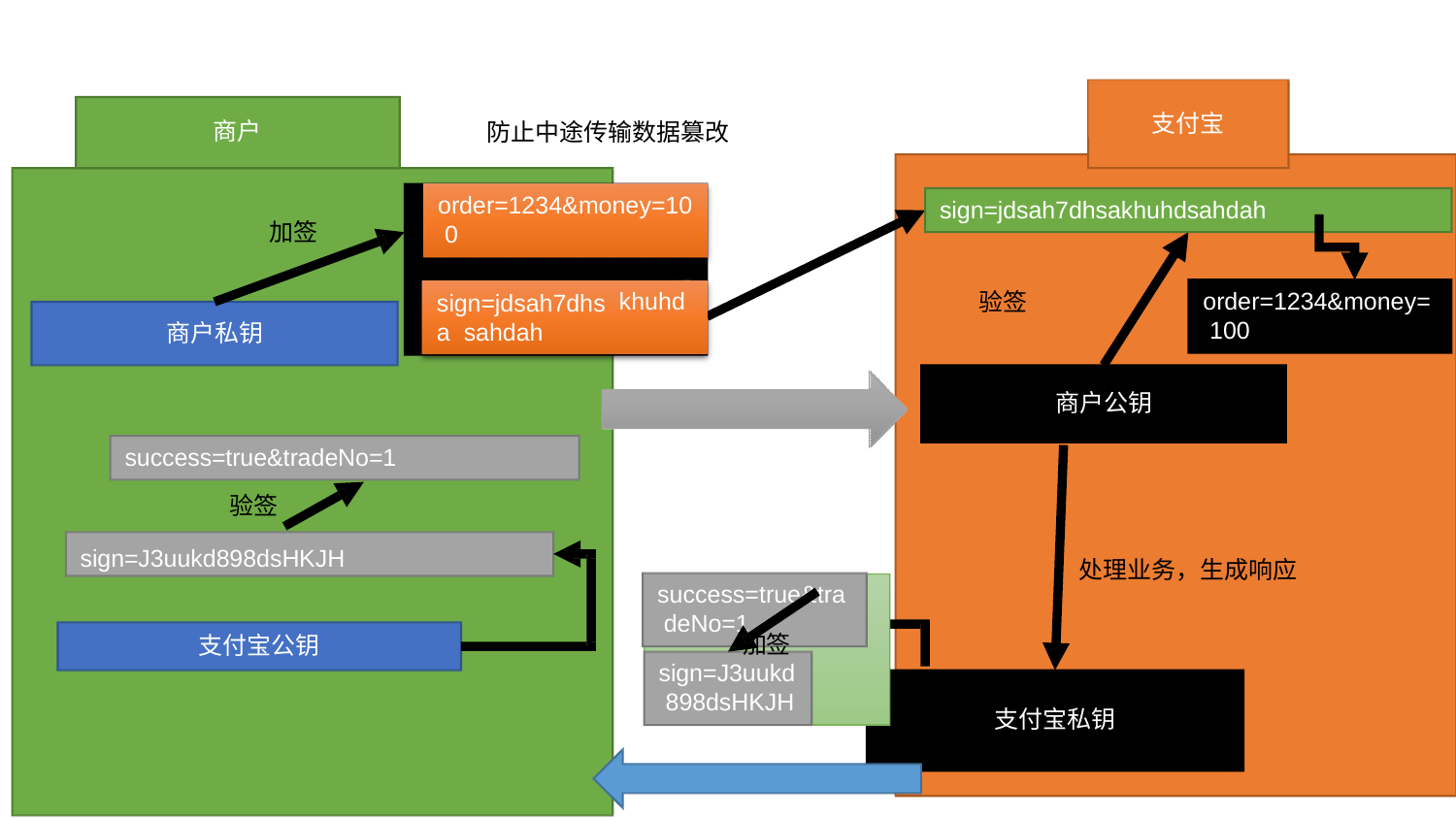

支付宝

商户
防止中途传输数据篡改

order=1234&mo  0

sign=jdsah7dhsa  sahdah
ney=10
sign=jdsah7dhsakhuhdsahdah

加签

order=1234&money=  100
khuhd
验签

商户私钥

验签
sign=J3uukd898dsHKJH
商户公钥

success=true&tradeNo=1

处理业务，生成响应

success=true&tra  deNo=1

支付宝公钥
加签

sign=J3uukd  898dsHKJH

支付宝私钥